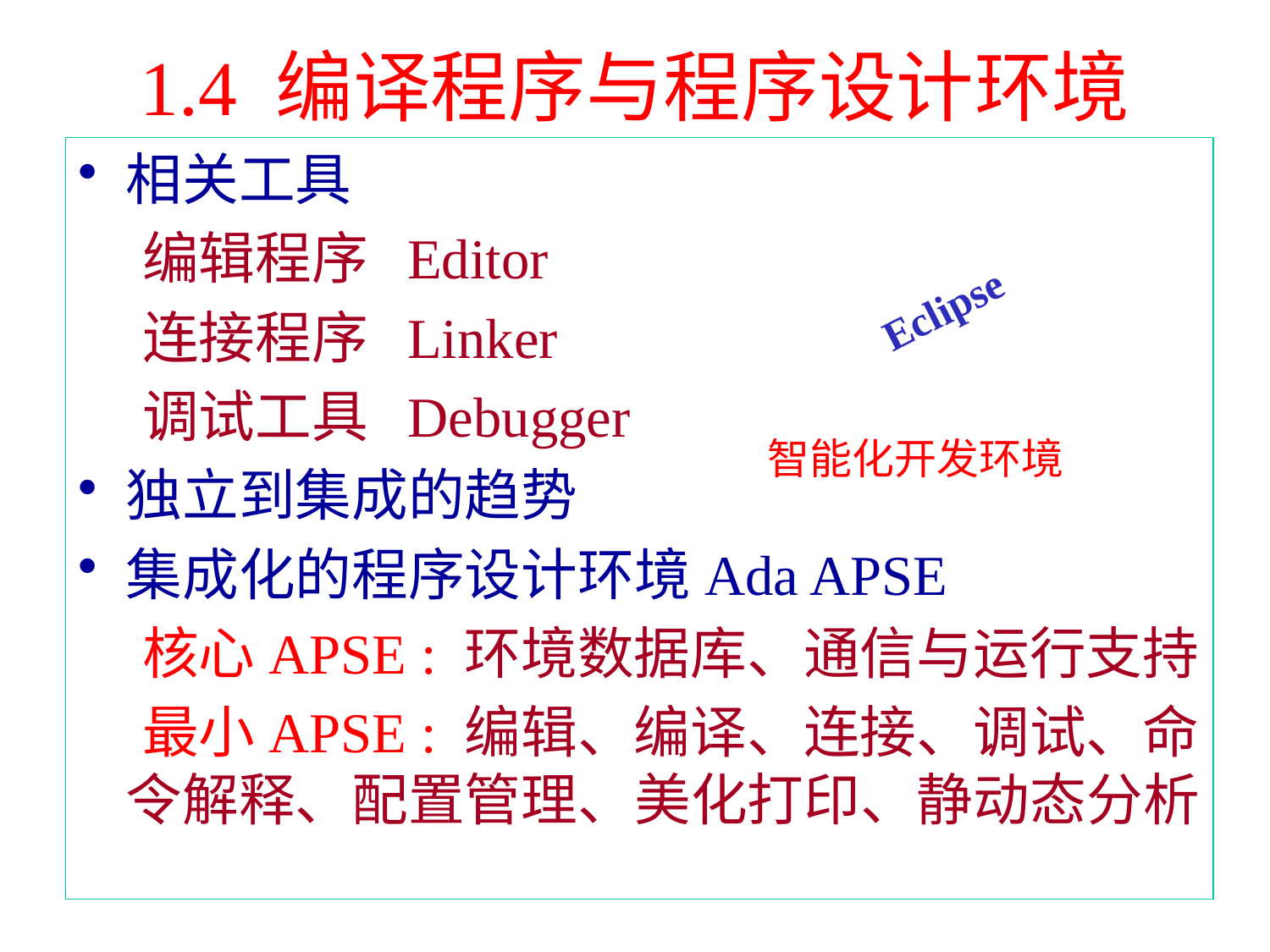

# 1.4 编译程序与程序设计环境
相关工具
    编辑程序  Editor
    连接程序  Linker
    调试工具  Debugger
独立到集成的趋势
集成化的程序设计环境Ada APSE
    核心APSE : 环境数据库、通信与运行支持
    最小APSE : 编辑、编译、连接、调试、命令解释、配置管理、美化打印、静动态分析
Eclipse
智能化开发环境